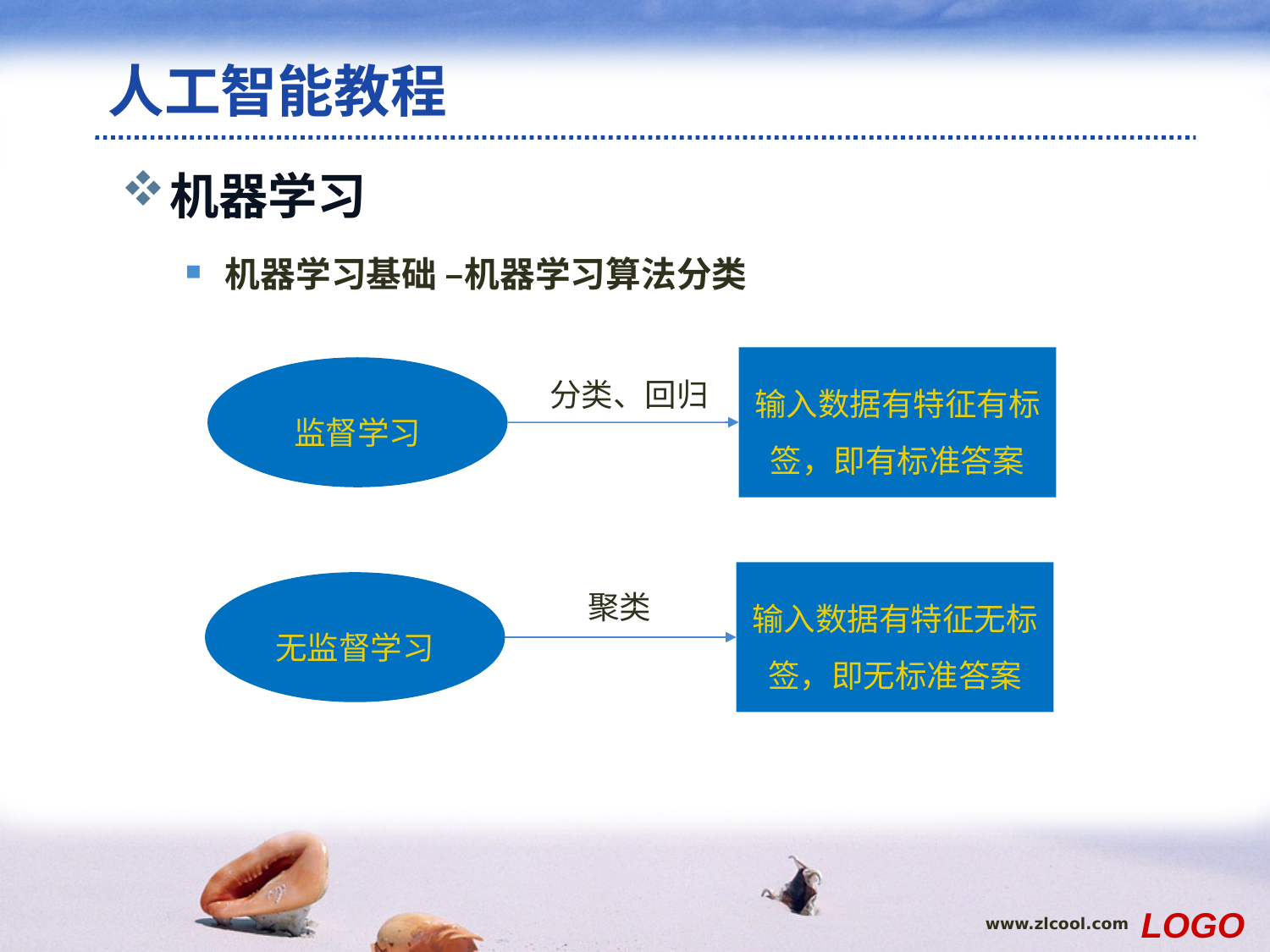

# 人工智能教程
机器学习
机器学习基础 –机器学习算法分类

输入数据有特征有标签，即有标准答案
分类、回归
监督学习
聚类
输入数据有特征无标签，即无标准答案
无监督学习
LOGO
www.zlcool.com